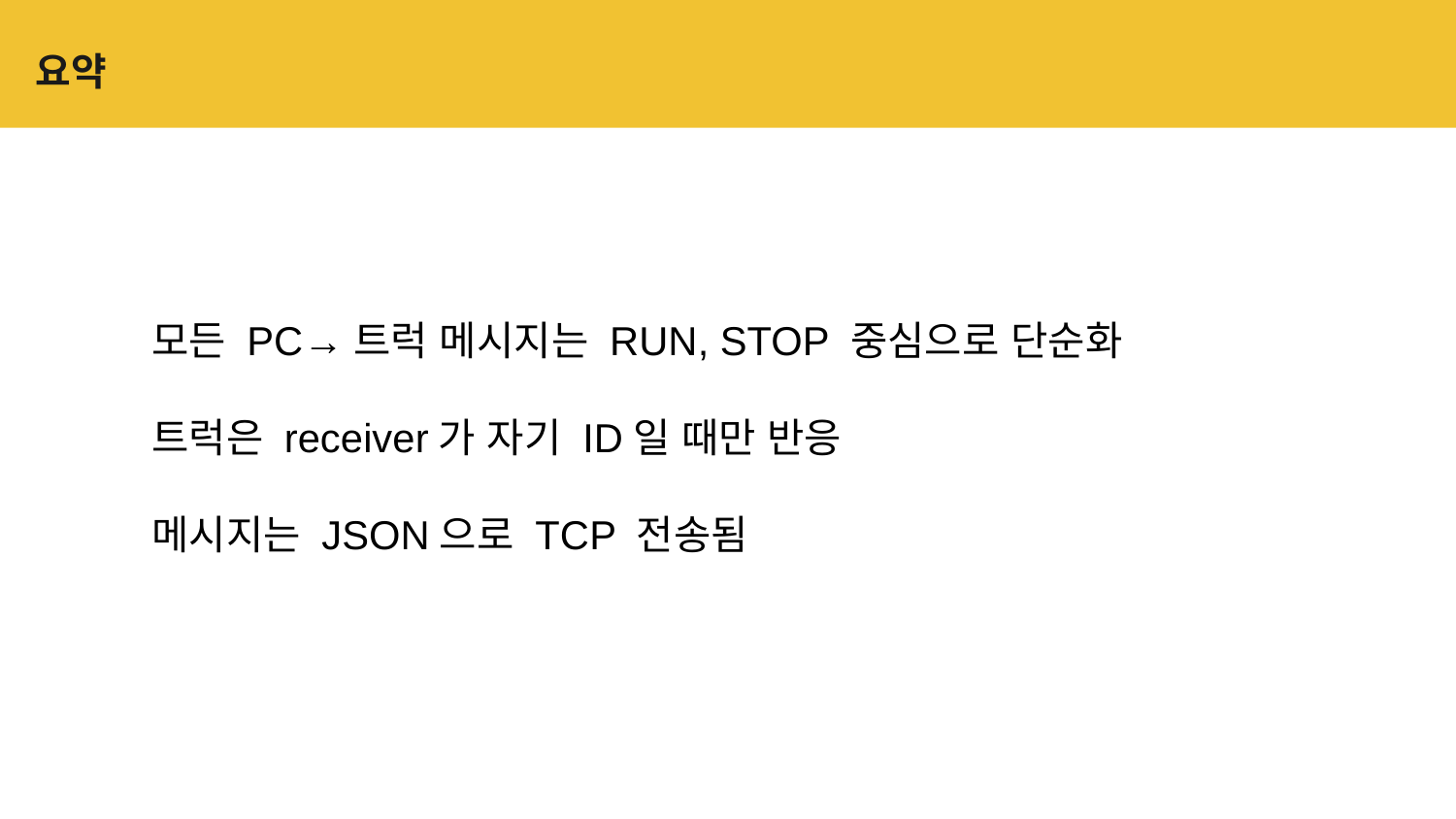

# 요약
모든 PC→트럭 메시지는 RUN, STOP 중심으로 단순화
트럭은 receiver가 자기 ID일 때만 반응
메시지는 JSON으로 TCP 전송됨